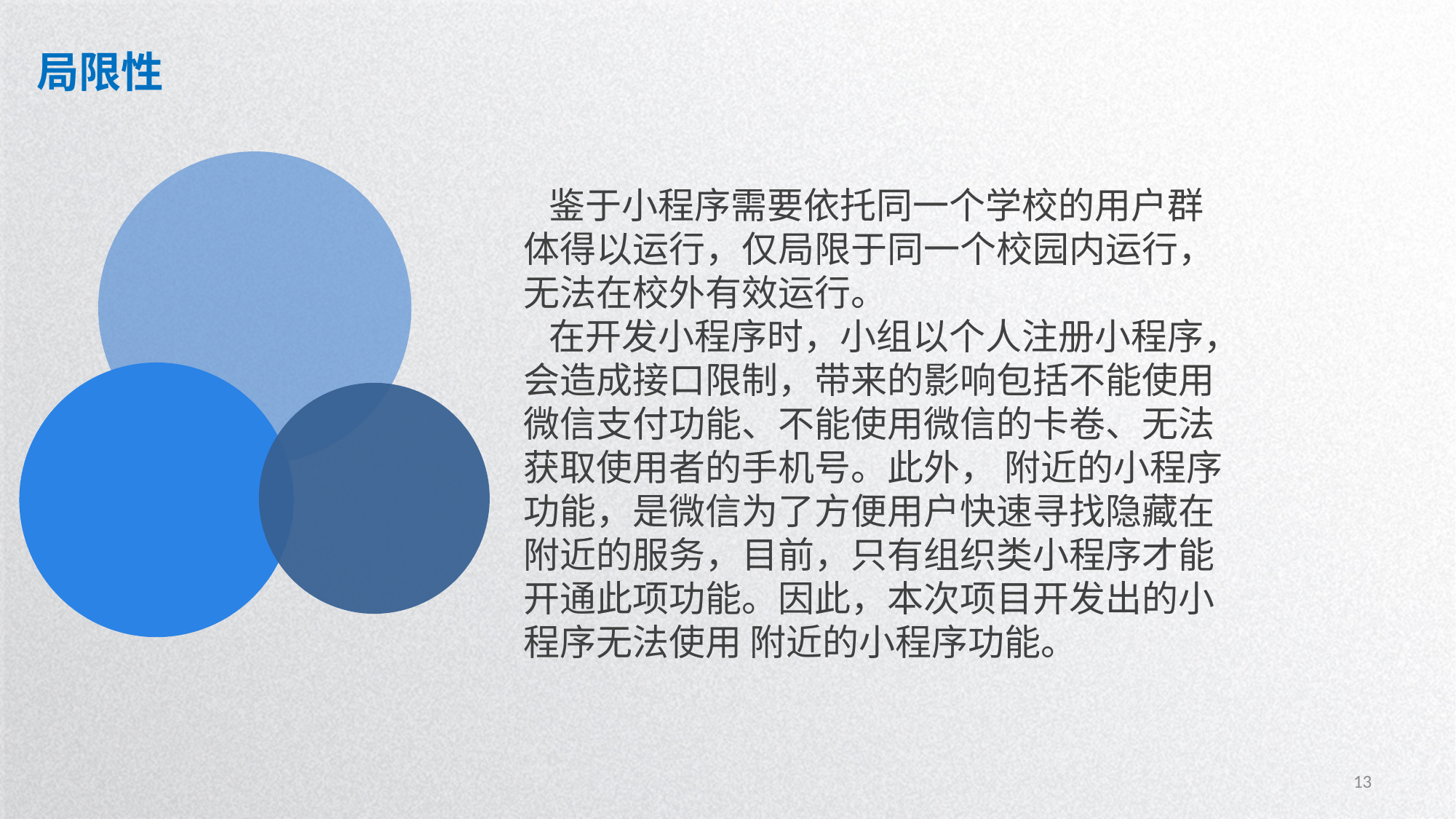

局限性

  鉴于小程序需要依托同一个学校的用户群体得以运行，仅局限于同一个校园内运行，无法在校外有效运行。
  在开发小程序时，小组以个人注册小程序，会造成接口限制，带来的影响包括不能使用微信支付功能、不能使用微信的卡卷、无法获取使用者的手机号。此外， 附近的小程序功能，是微信为了方便用户快速寻找隐藏在附近的服务，目前，只有组织类小程序才能开通此项功能。因此，本次项目开发出的小程序无法使用 附近的小程序功能。

13